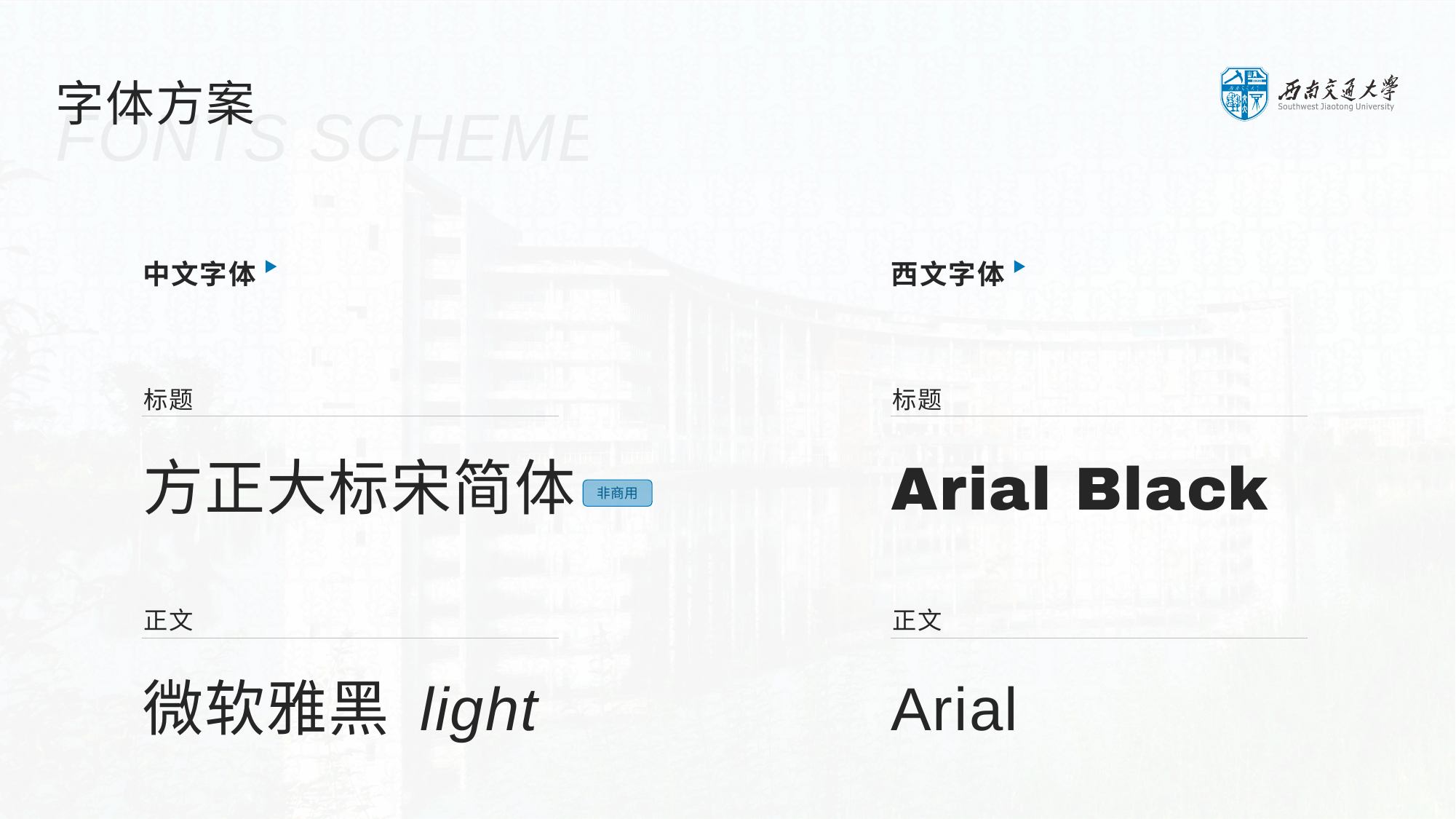

字体方案
FONTS SCHEME

中文字体
西文字体

标题
标题
方正大标宋简体
Arial Black
非商用
正文
正文
微软雅黑 light
Arial